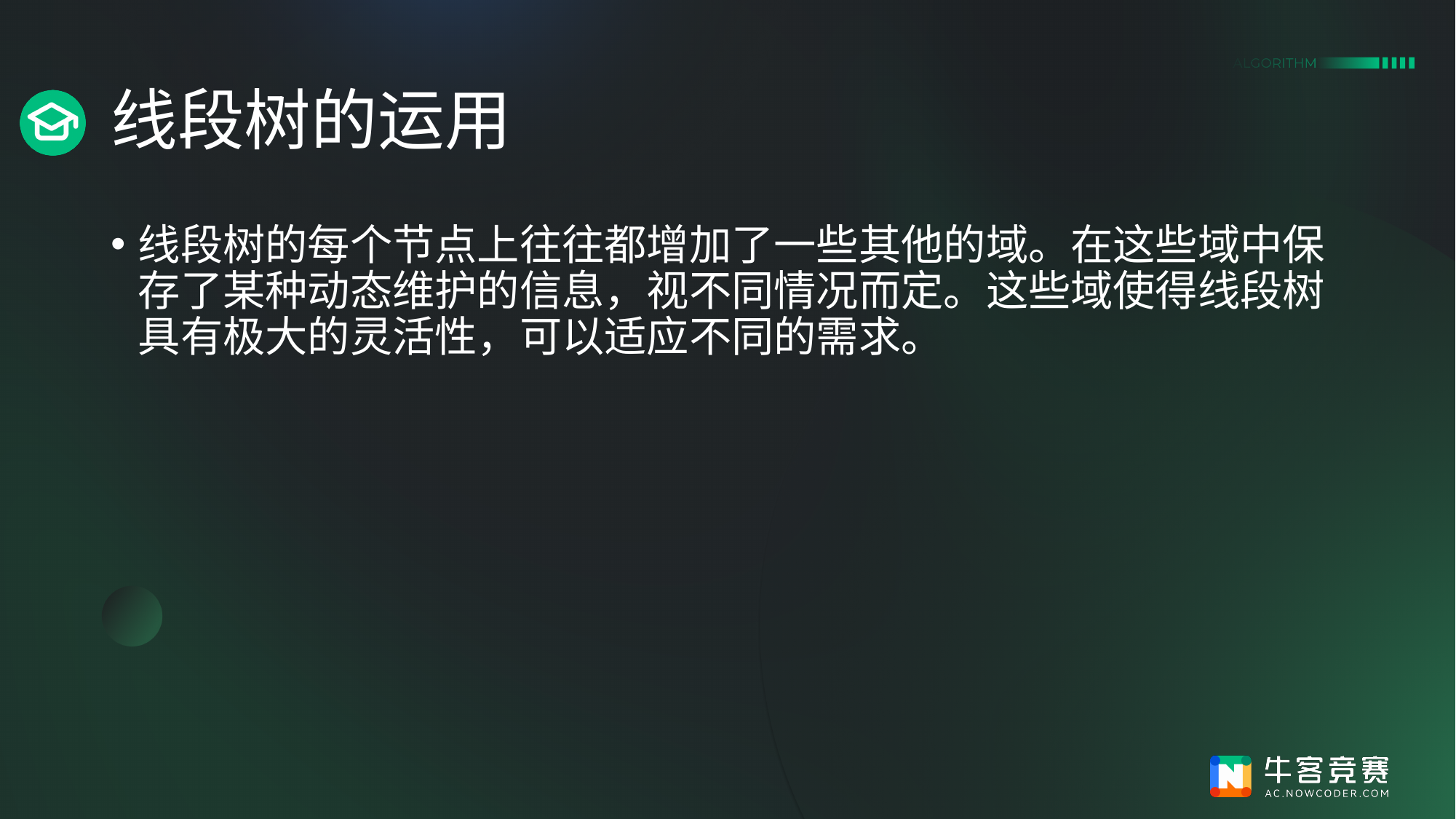

# 线段树的运用
线段树的每个节点上往往都增加了一些其他的域。在这些域中保存了某种动态维护的信息，视不同情况而定。这些域使得线段树具有极大的灵活性，可以适应不同的需求。